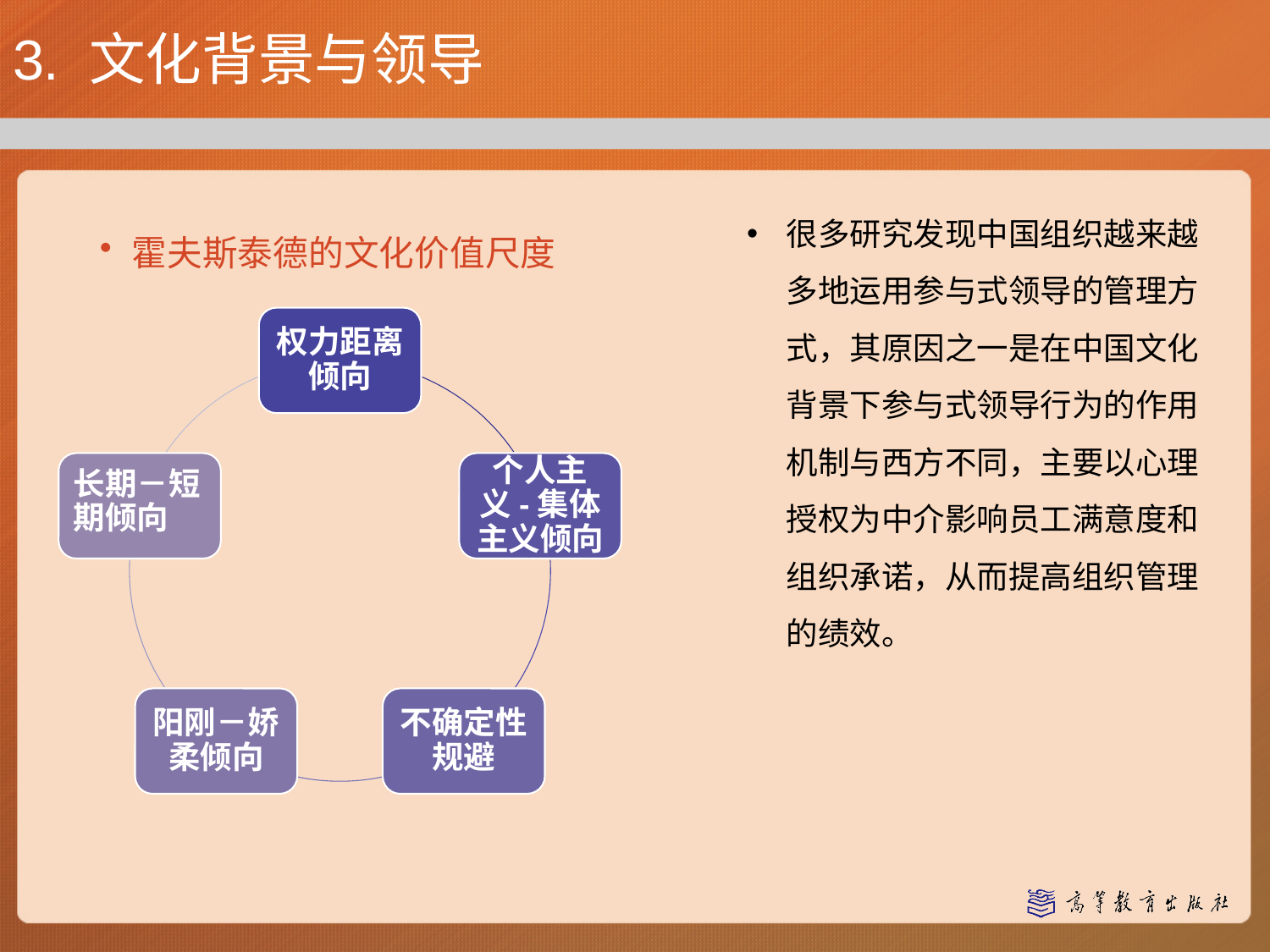

# 3. 文化背景与领导

很多研究发现中国组织越来越多地运用参与式领导的管理方式，其原因之一是在中国文化背景下参与式领导行为的作用机制与西方不同，主要以心理授权为中介影响员工满意度和组织承诺，从而提高组织管理的绩效。
霍夫斯泰德的文化价值尺度

权力距离倾向
个人主义-集体主义倾向
不确定性规避
阳刚－娇柔倾向
长期－短期倾向